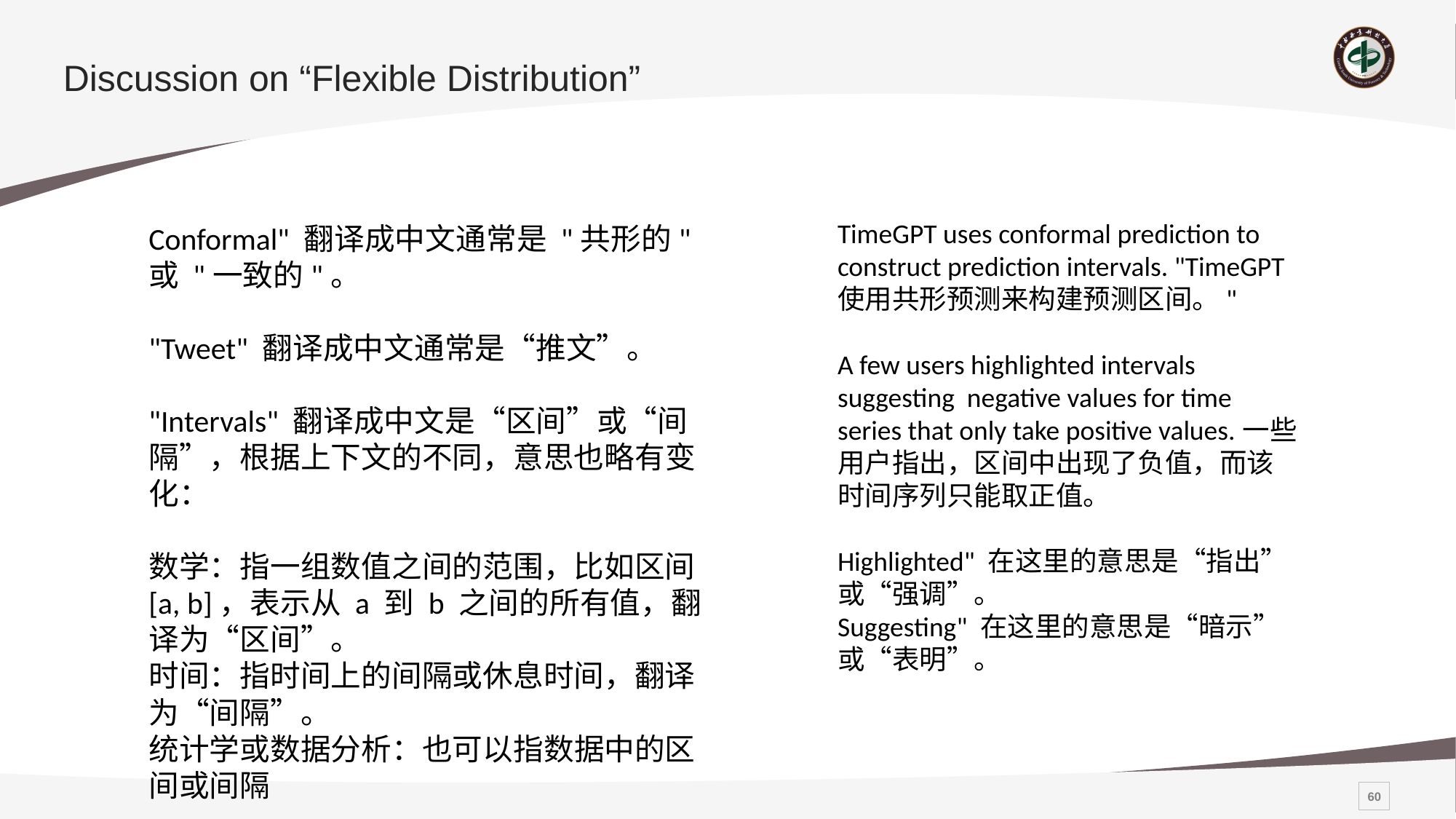

# Discussion on “Flexible Distribution”
TimeGPT uses conformal prediction to construct prediction intervals. "TimeGPT 使用共形预测来构建预测区间。"

A few users highlighted intervals suggesting  negative values for time series that only take positive values.一些用户指出，区间中出现了负值，而该时间序列只能取正值。

Highlighted" 在这里的意思是“指出”或“强调”。
Suggesting" 在这里的意思是“暗示”或“表明”。
Conformal" 翻译成中文通常是 "共形的" 或 "一致的"。

"Tweet" 翻译成中文通常是“推文”。

"Intervals" 翻译成中文是“区间”或“间隔”，根据上下文的不同，意思也略有变化：

数学：指一组数值之间的范围，比如区间 [a, b]，表示从 a 到 b 之间的所有值，翻译为“区间”。
时间：指时间上的间隔或休息时间，翻译为“间隔”。
统计学或数据分析：也可以指数据中的区间或间隔